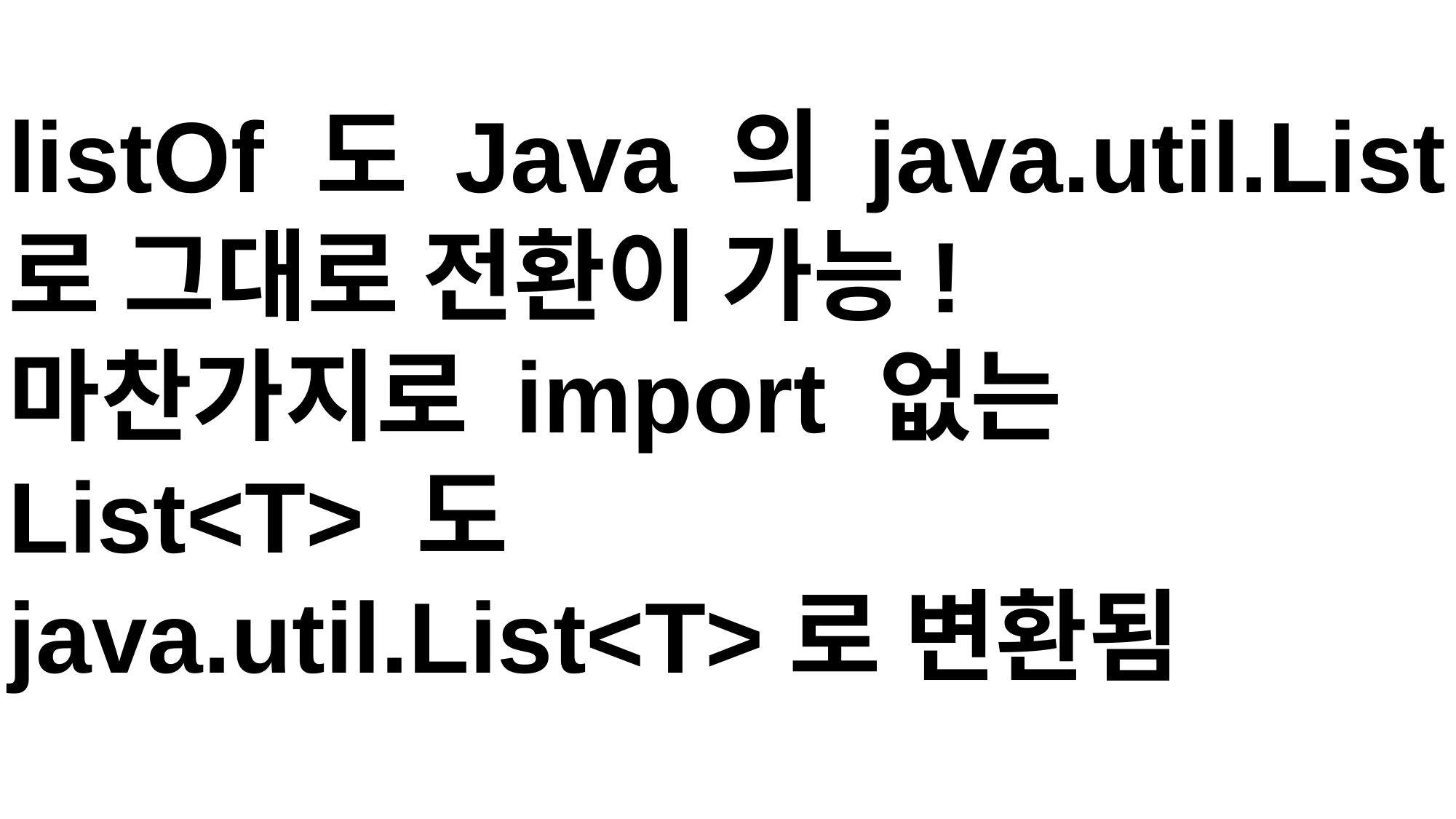

listOf 도 Java 의 java.util.List
로 그대로 전환이 가능!
마찬가지로 import 없는
List<T> 도
java.util.List<T>로 변환됨